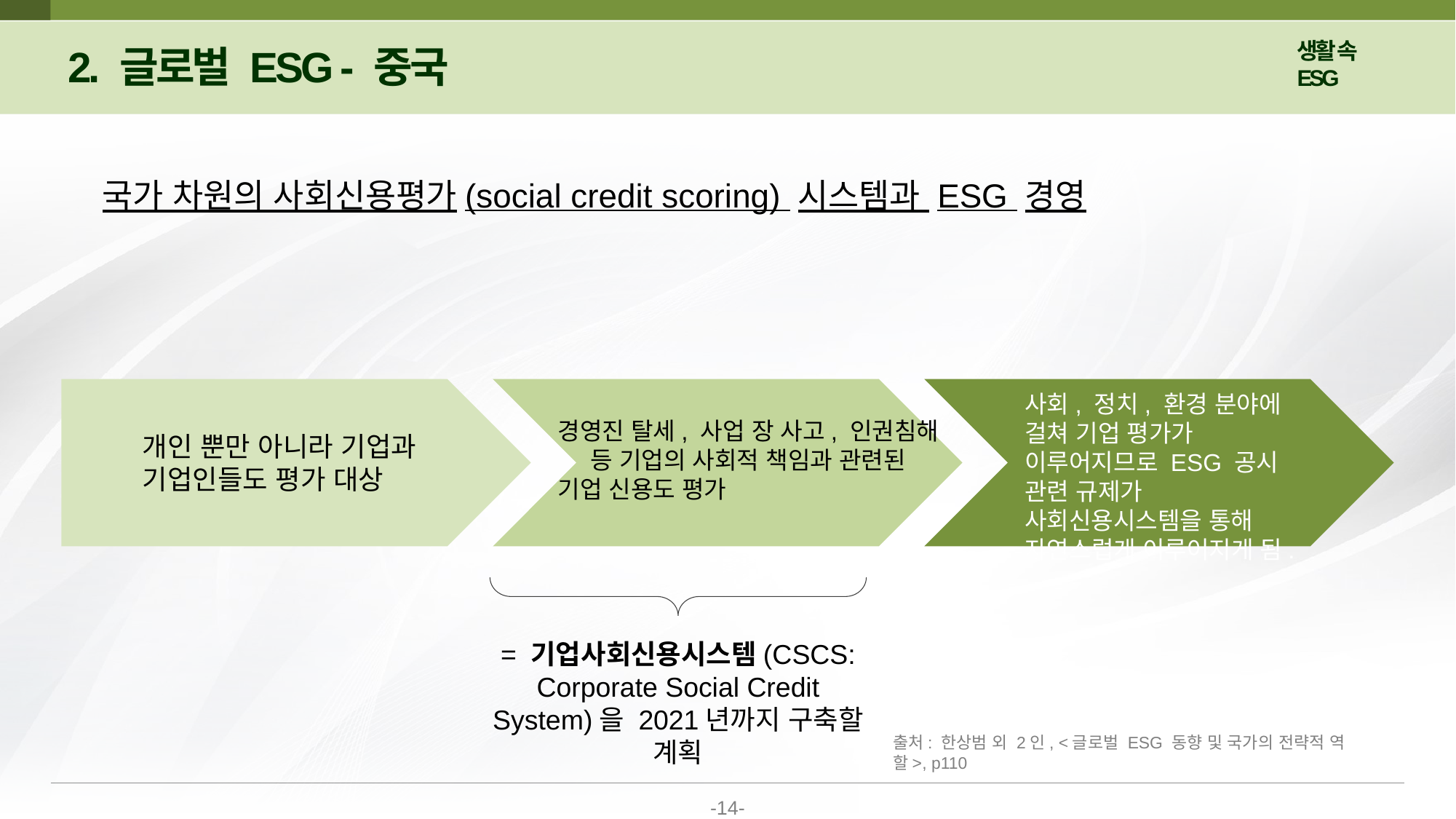

2. 글로벌 ESG - 중국
국가 차원의 사회신용평가(social credit scoring) 시스템과 ESG 경영

사회, 정치, 환경 분야에 걸쳐 기업 평가가 이루어지므로 ESG 공시 관련 규제가
사회신용시스템을 통해
자연스럽게 이루어지게 됨.

경영진 탈세, 사업 장 사고, 인권침해
    등 기업의 사회적 책임과 관련된
기업 신용도 평가
개인 뿐만 아니라 기업과 기업인들도 평가 대상
= 기업사회신용시스템(CSCS: Corporate Social Credit System)을 2021년까지 구축할 계획
출처: 한상범 외 2인, <글로벌 ESG 동향 및 국가의 전략적 역할>, p110